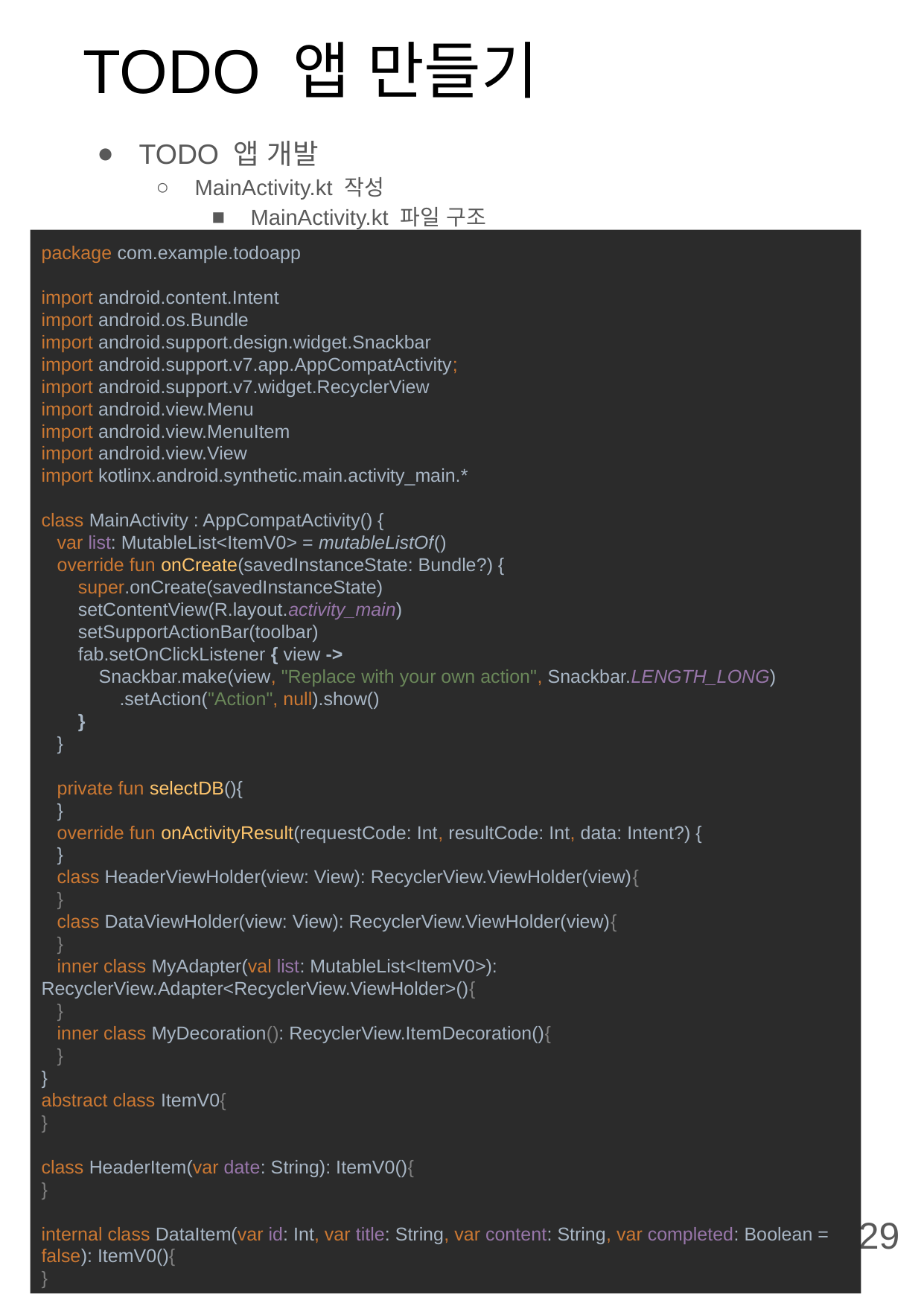

# TODO 앱 만들기
TODO 앱 개발
MainActivity.kt 작성
MainActivity.kt 파일 구조
package com.example.todoapp

import android.content.Intent
import android.os.Bundle
import android.support.design.widget.Snackbar
import android.support.v7.app.AppCompatActivity;
import android.support.v7.widget.RecyclerView
import android.view.Menu
import android.view.MenuItem
import android.view.View
import kotlinx.android.synthetic.main.activity_main.*

class MainActivity : AppCompatActivity() {
   var list: MutableList<ItemV0> = mutableListOf()
   override fun onCreate(savedInstanceState: Bundle?) {
       super.onCreate(savedInstanceState)
       setContentView(R.layout.activity_main)
       setSupportActionBar(toolbar)
       fab.setOnClickListener { view ->
           Snackbar.make(view, "Replace with your own action", Snackbar.LENGTH_LONG)
               .setAction("Action", null).show()
       }
   }

   private fun selectDB(){
   }
   override fun onActivityResult(requestCode: Int, resultCode: Int, data: Intent?) {
   }
   class HeaderViewHolder(view: View): RecyclerView.ViewHolder(view){
   }
   class DataViewHolder(view: View): RecyclerView.ViewHolder(view){
   }
   inner class MyAdapter(val list: MutableList<ItemV0>): RecyclerView.Adapter<RecyclerView.ViewHolder>(){
   }
   inner class MyDecoration(): RecyclerView.ItemDecoration(){
   }
}
abstract class ItemV0{
}

class HeaderItem(var date: String): ItemV0(){
}

internal class DataItem(var id: Int, var title: String, var content: String, var completed: Boolean = false): ItemV0(){
}
29